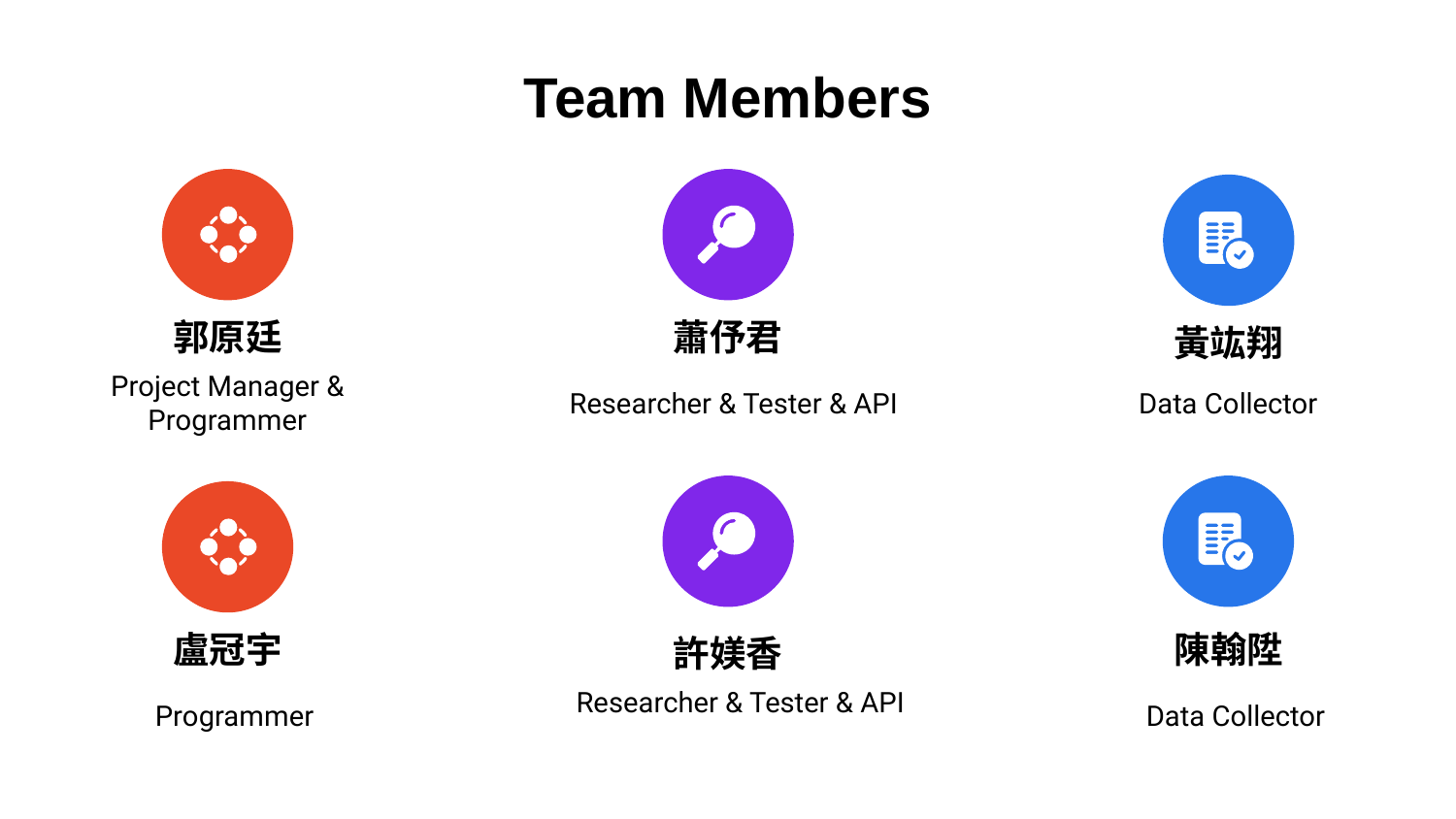

# Team Members

郭原廷
Project Manager & Programmer
蕭伃君
Researcher & Tester & API
黃竑翔
Data Collector

盧冠宇
  Programmer
陳翰陞
  Data Collector
許媄香
Researcher & Tester & API